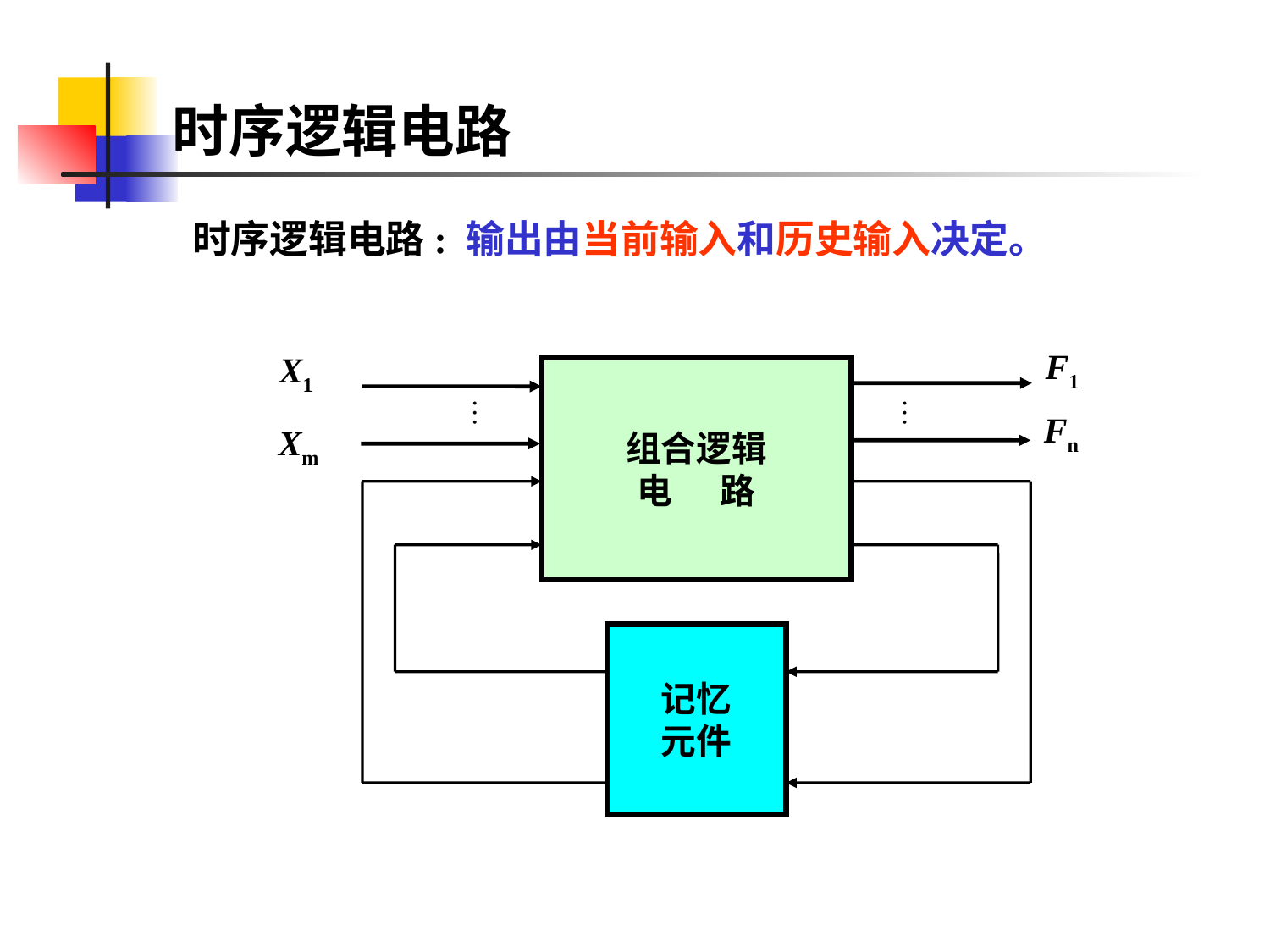

# 时序逻辑电路
时序逻辑电路: 输出由当前输入和历史输入决定。
F1
X1
组合逻辑
电      路

Fn
Xm

记忆
元件

…
…